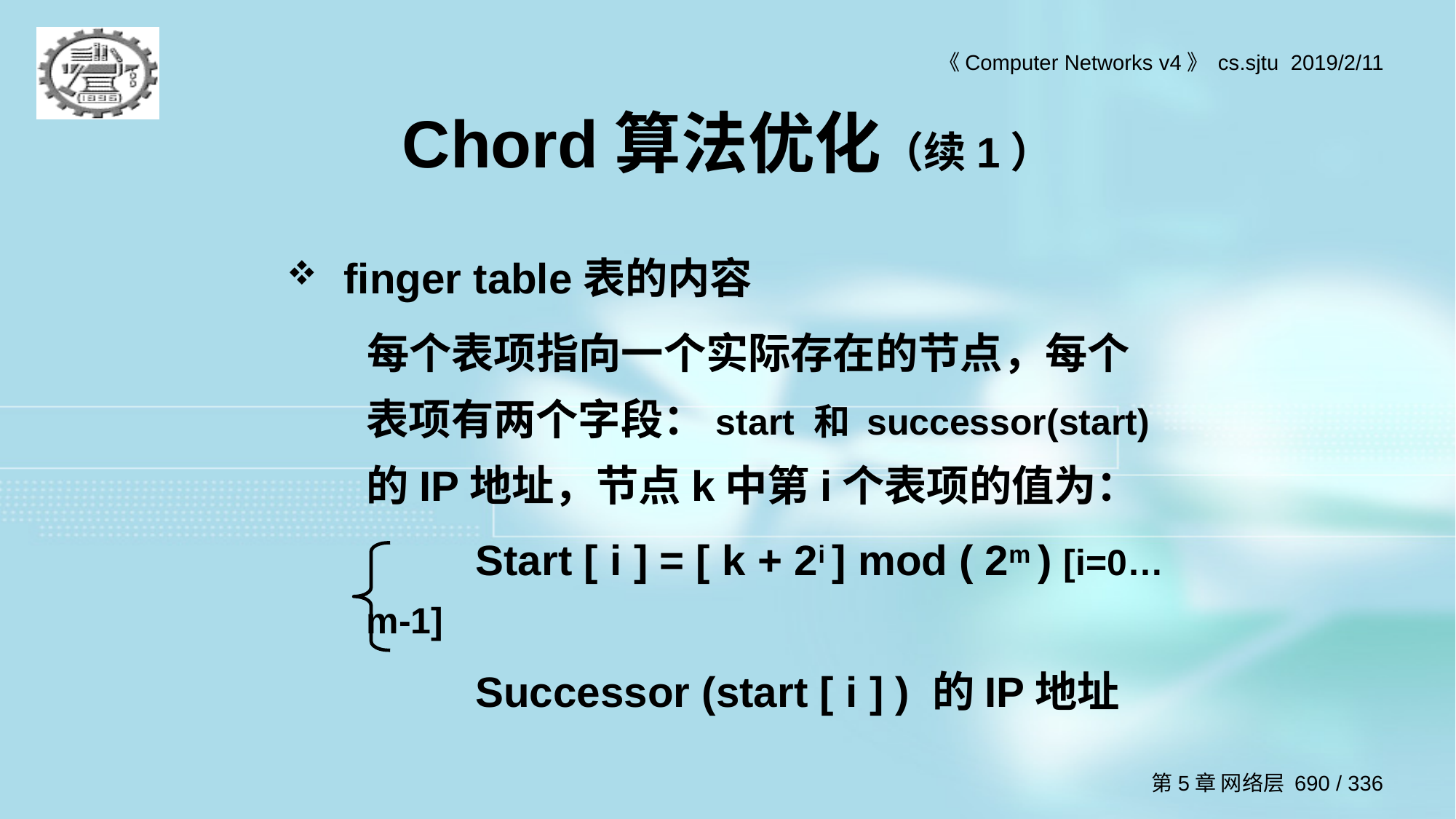

# Chord算法优化（续1）
finger table表的内容
每个表项指向一个实际存在的节点，每个表项有两个字段：start 和 successor(start)的IP地址，节点k中第i个表项的值为：
	Start [ i ] = [ k + 2i ] mod ( 2m ) [i=0…m-1]
	Successor (start [ i ] ) 的IP地址